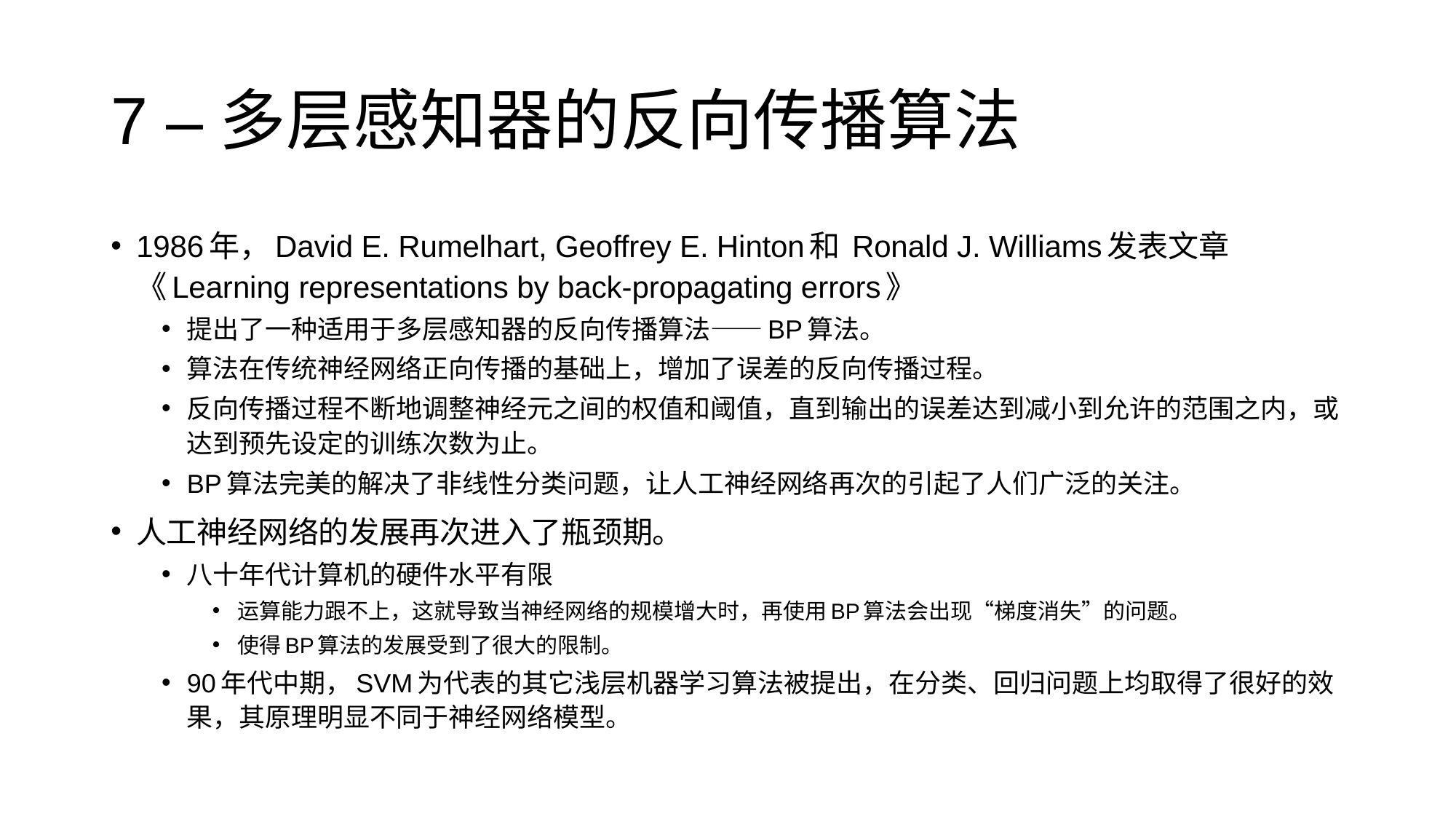

# 7 –多层感知器的反向传播算法
1986年，David E. Rumelhart, Geoffrey E. Hinton和 Ronald J. Williams发表文章《Learning representations by back-propagating errors》
提出了一种适用于多层感知器的反向传播算法——BP算法。
算法在传统神经网络正向传播的基础上，增加了误差的反向传播过程。
反向传播过程不断地调整神经元之间的权值和阈值，直到输出的误差达到减小到允许的范围之内，或达到预先设定的训练次数为止。
BP算法完美的解决了非线性分类问题，让人工神经网络再次的引起了人们广泛的关注。
人工神经网络的发展再次进入了瓶颈期。
八十年代计算机的硬件水平有限
运算能力跟不上，这就导致当神经网络的规模增大时，再使用BP算法会出现“梯度消失”的问题。
使得BP算法的发展受到了很大的限制。
90年代中期，SVM为代表的其它浅层机器学习算法被提出，在分类、回归问题上均取得了很好的效果，其原理明显不同于神经网络模型。